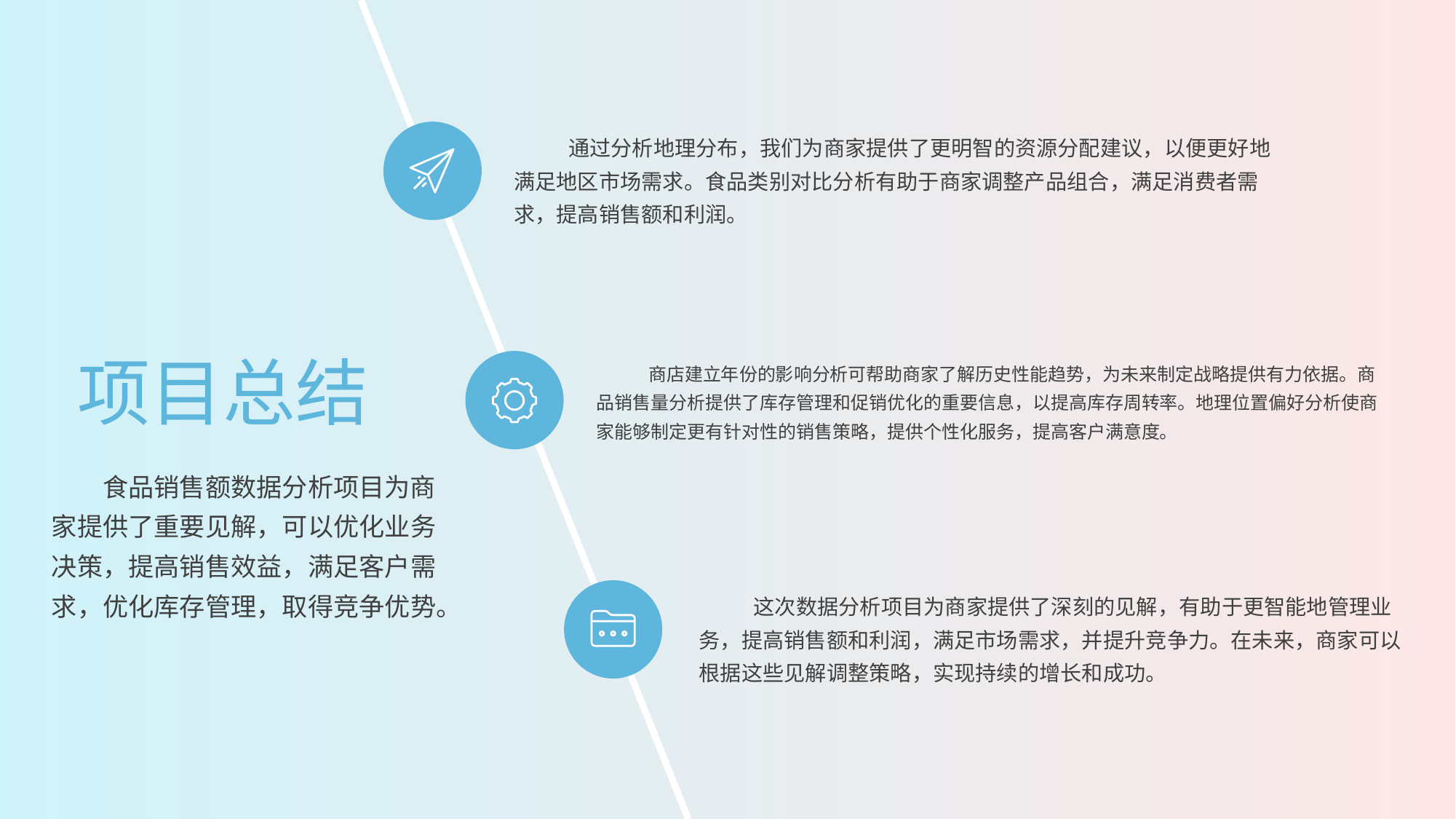

通过分析地理分布，我们为商家提供了更明智的资源分配建议，以便更好地满足地区市场需求。食品类别对比分析有助于商家调整产品组合，满足消费者需求，提高销售额和利润。

项目总结

商店建立年份的影响分析可帮助商家了解历史性能趋势，为未来制定战略提供有力依据。商品销售量分析提供了库存管理和促销优化的重要信息，以提高库存周转率。地理位置偏好分析使商家能够制定更有针对性的销售策略，提供个性化服务，提高客户满意度。

食品销售额数据分析项目为商家提供了重要见解，可以优化业务决策，提高销售效益，满足客户需求，优化库存管理，取得竞争优势。
这次数据分析项目为商家提供了深刻的见解，有助于更智能地管理业务，提高销售额和利润，满足市场需求，并提升竞争力。在未来，商家可以根据这些见解调整策略，实现持续的增长和成功。